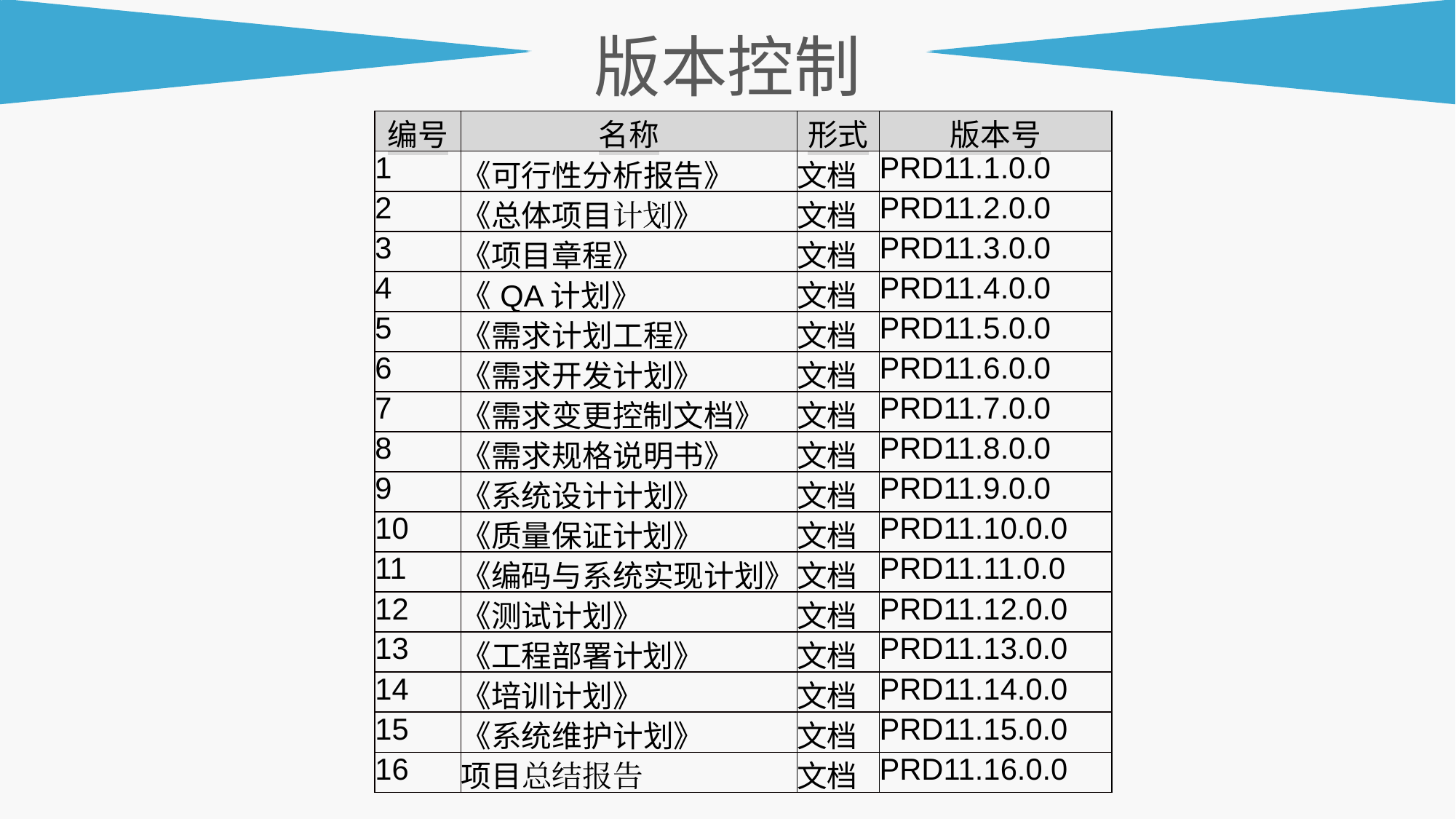

版本控制
| 编号 | 名称 | 形式 | 版本号 |
| --- | --- | --- | --- |
| 1 | 《可行性分析报告》 | 文档 | PRD11.1.0.0 |
| 2 | 《总体项目计划》 | 文档 | PRD11.2.0.0 |
| 3 | 《项目章程》 | 文档 | PRD11.3.0.0 |
| 4 | 《QA计划》 | 文档 | PRD11.4.0.0 |
| 5 | 《需求计划工程》 | 文档 | PRD11.5.0.0 |
| 6 | 《需求开发计划》 | 文档 | PRD11.6.0.0 |
| 7 | 《需求变更控制文档》 | 文档 | PRD11.7.0.0 |
| 8 | 《需求规格说明书》 | 文档 | PRD11.8.0.0 |
| 9 | 《系统设计计划》 | 文档 | PRD11.9.0.0 |
| 10 | 《质量保证计划》 | 文档 | PRD11.10.0.0 |
| 11 | 《编码与系统实现计划》 | 文档 | PRD11.11.0.0 |
| 12 | 《测试计划》 | 文档 | PRD11.12.0.0 |
| 13 | 《工程部署计划》 | 文档 | PRD11.13.0.0 |
| 14 | 《培训计划》 | 文档 | PRD11.14.0.0 |
| 15 | 《系统维护计划》 | 文档 | PRD11.15.0.0 |
| 16 | 项目总结报告 | 文档 | PRD11.16.0.0 |